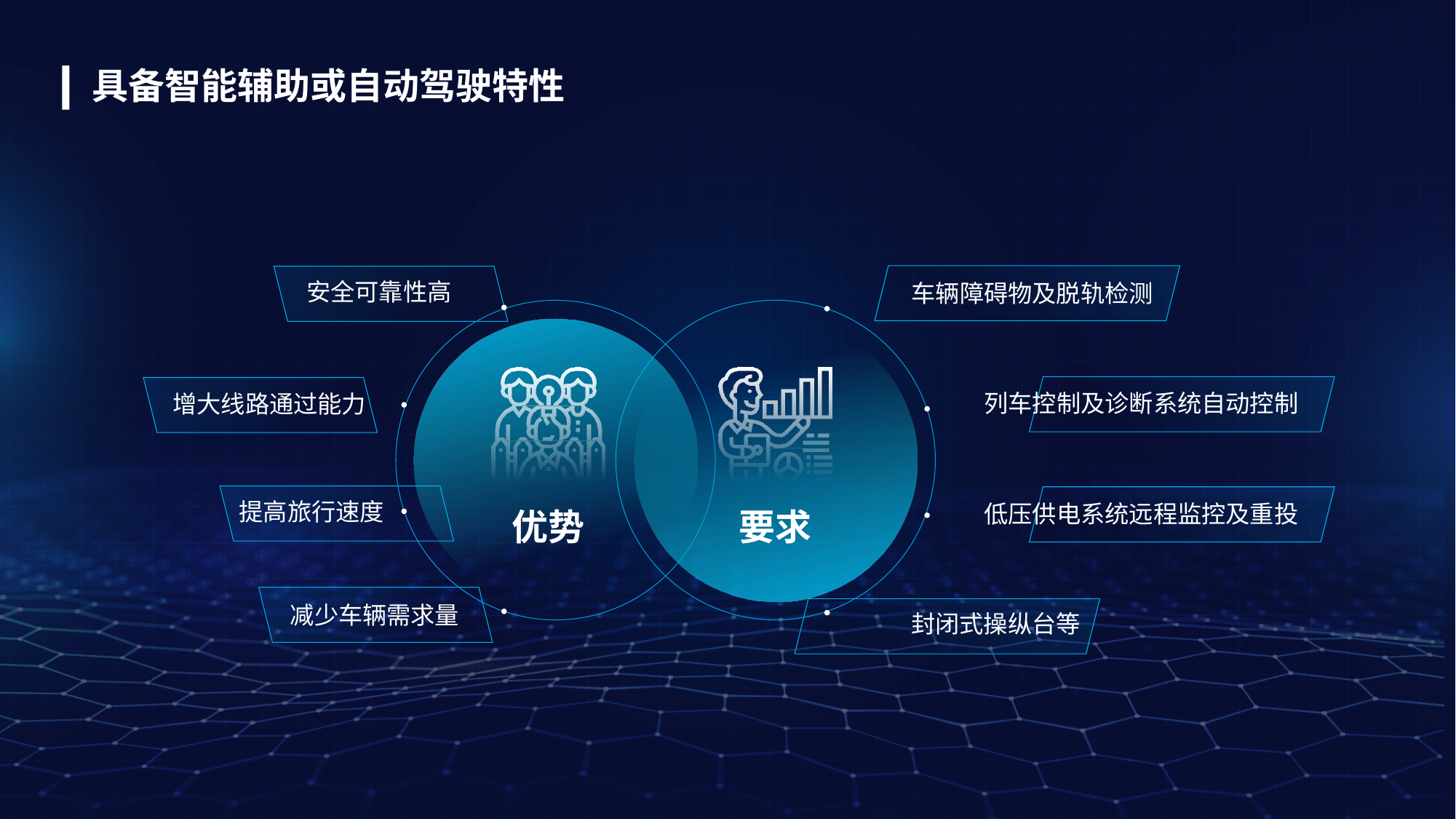

具备智能辅助或自动驾驶特性

安全可靠性高
车辆障碍物及脱轨检测

列车控制及诊断系统自动控制
增大线路通过能力

提高旅行速度
低压供电系统远程监控及重投
优势
要求

减少车辆需求量

封闭式操纵台等